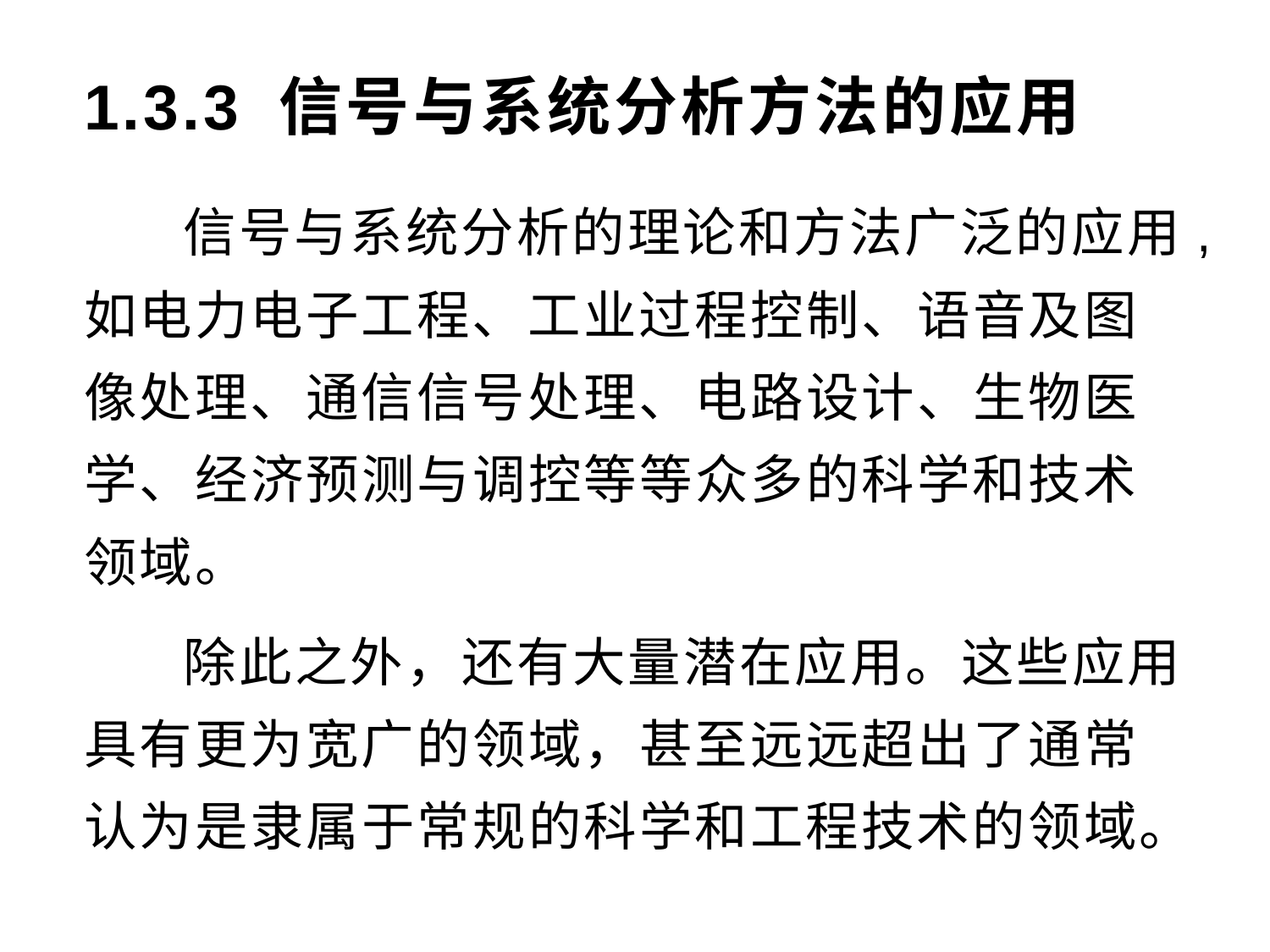

# 1.3.3 信号与系统分析方法的应用
      信号与系统分析的理论和方法广泛的应用,如电力电子工程、工业过程控制、语音及图像处理、通信信号处理、电路设计、生物医学、经济预测与调控等等众多的科学和技术领域。
      除此之外，还有大量潜在应用。这些应用具有更为宽广的领域，甚至远远超出了通常认为是隶属于常规的科学和工程技术的领域。